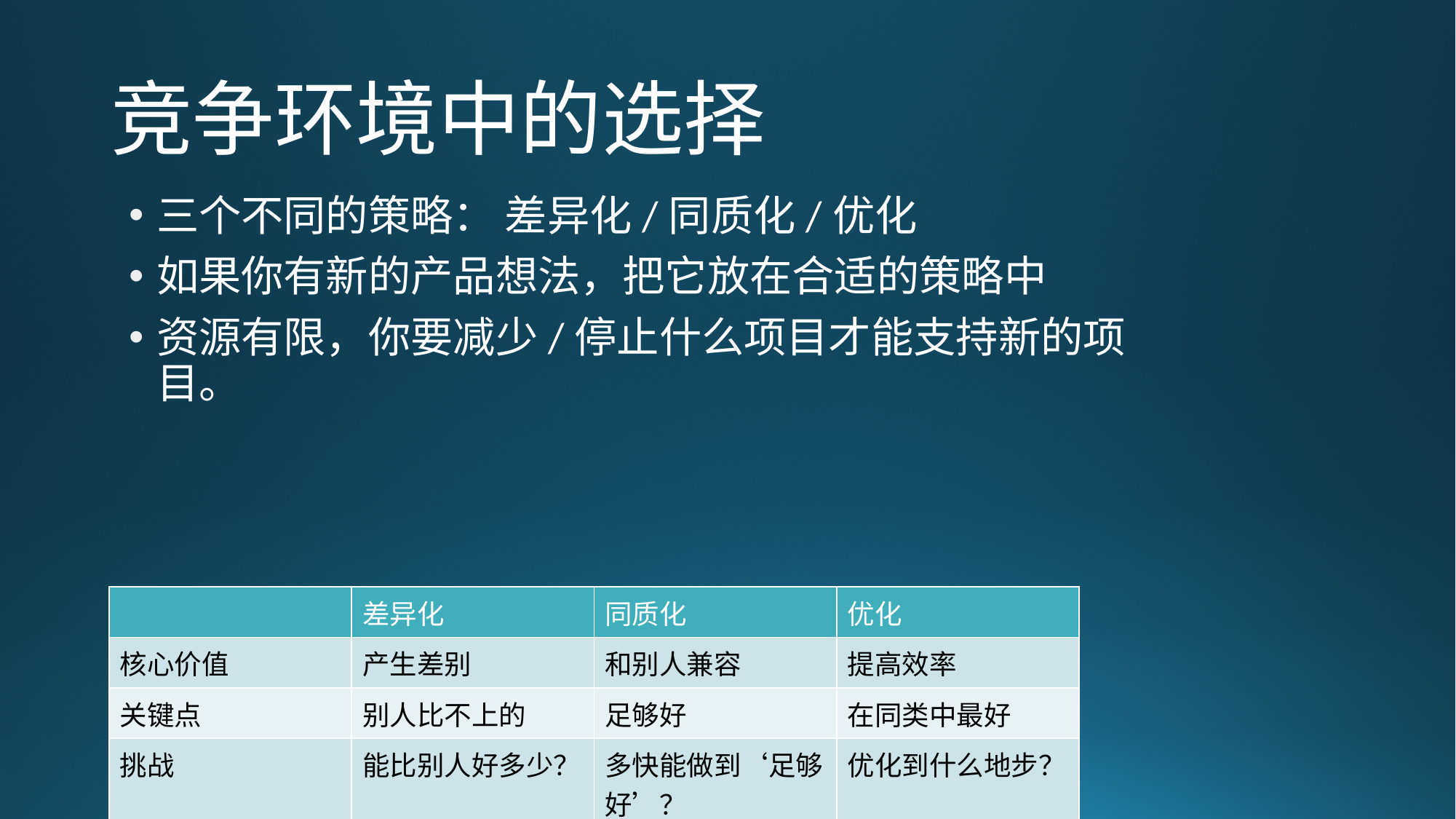

# 竞争环境中的选择
三个不同的策略： 差异化/同质化/优化
如果你有新的产品想法，把它放在合适的策略中
资源有限，你要减少/停止什么项目才能支持新的项目。
|  | 差异化 | 同质化 | 优化 |
| --- | --- | --- | --- |
| 核心价值 | 产生差别 | 和别人兼容 | 提高效率 |
| 关键点 | 别人比不上的 | 足够好 | 在同类中最好 |
| 挑战 | 能比别人好多少？ | 多快能做到‘足够好’？ | 优化到什么地步？ |